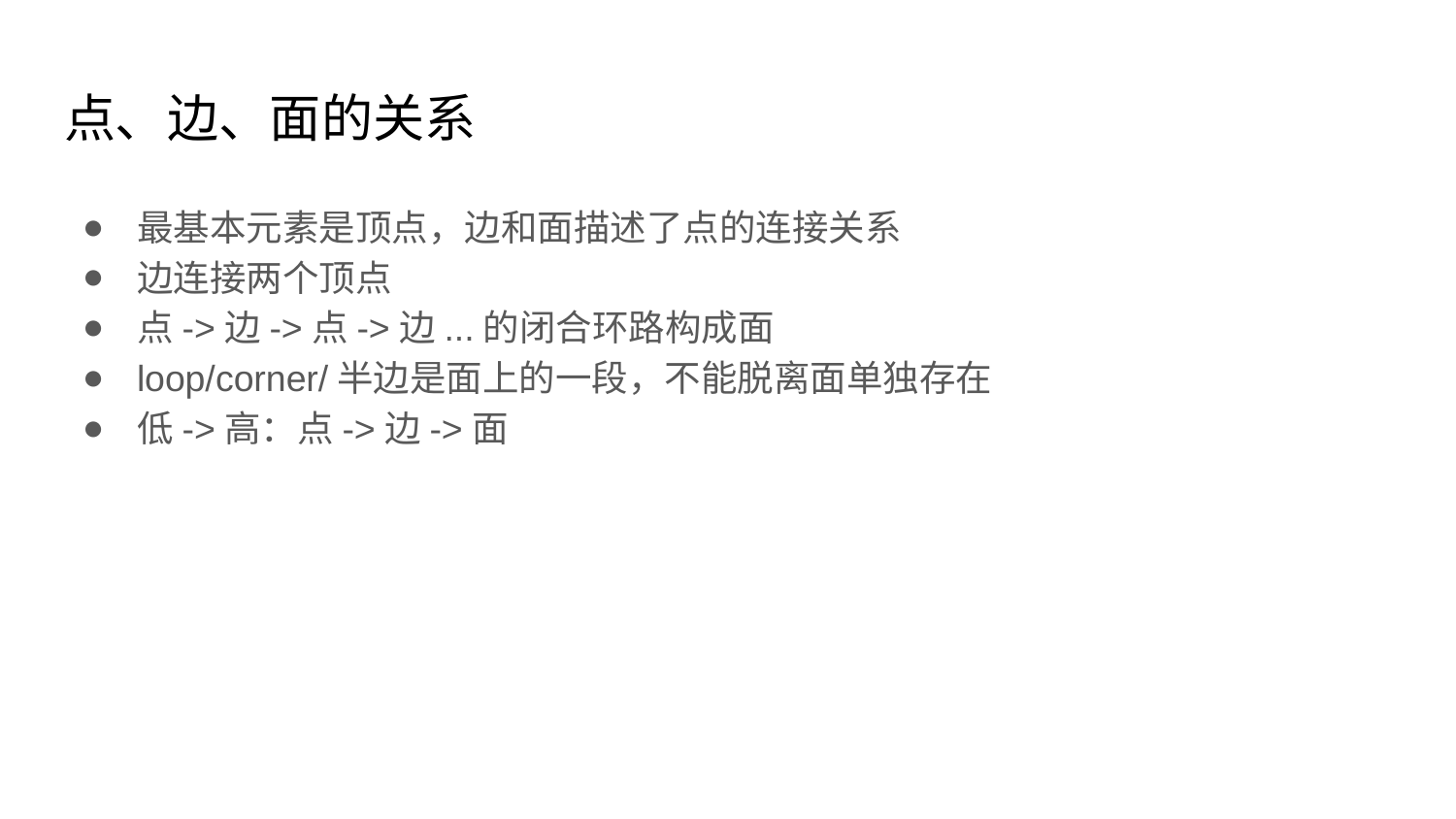

# 点、边、面的关系
最基本元素是顶点，边和面描述了点的连接关系
边连接两个顶点
点->边->点->边...的闭合环路构成面
loop/corner/半边是面上的一段，不能脱离面单独存在
低->高：点->边->面